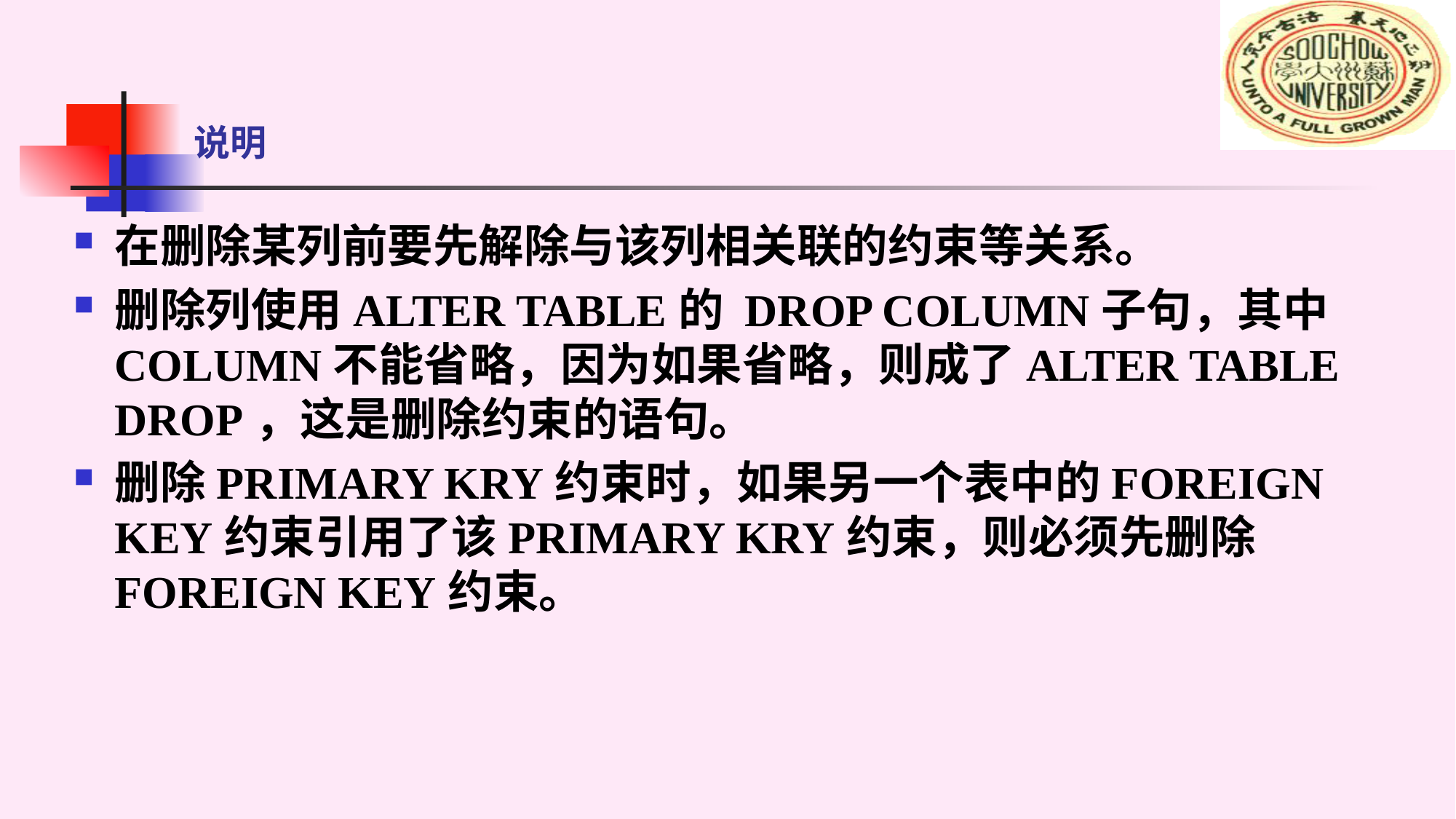

# 说明
在删除某列前要先解除与该列相关联的约束等关系。
删除列使用ALTER TABLE的 DROP COLUMN子句，其中COLUMN不能省略，因为如果省略，则成了ALTER TABLE DROP，这是删除约束的语句。
删除PRIMARY KRY约束时，如果另一个表中的FOREIGN KEY约束引用了该PRIMARY KRY约束，则必须先删除FOREIGN KEY约束。